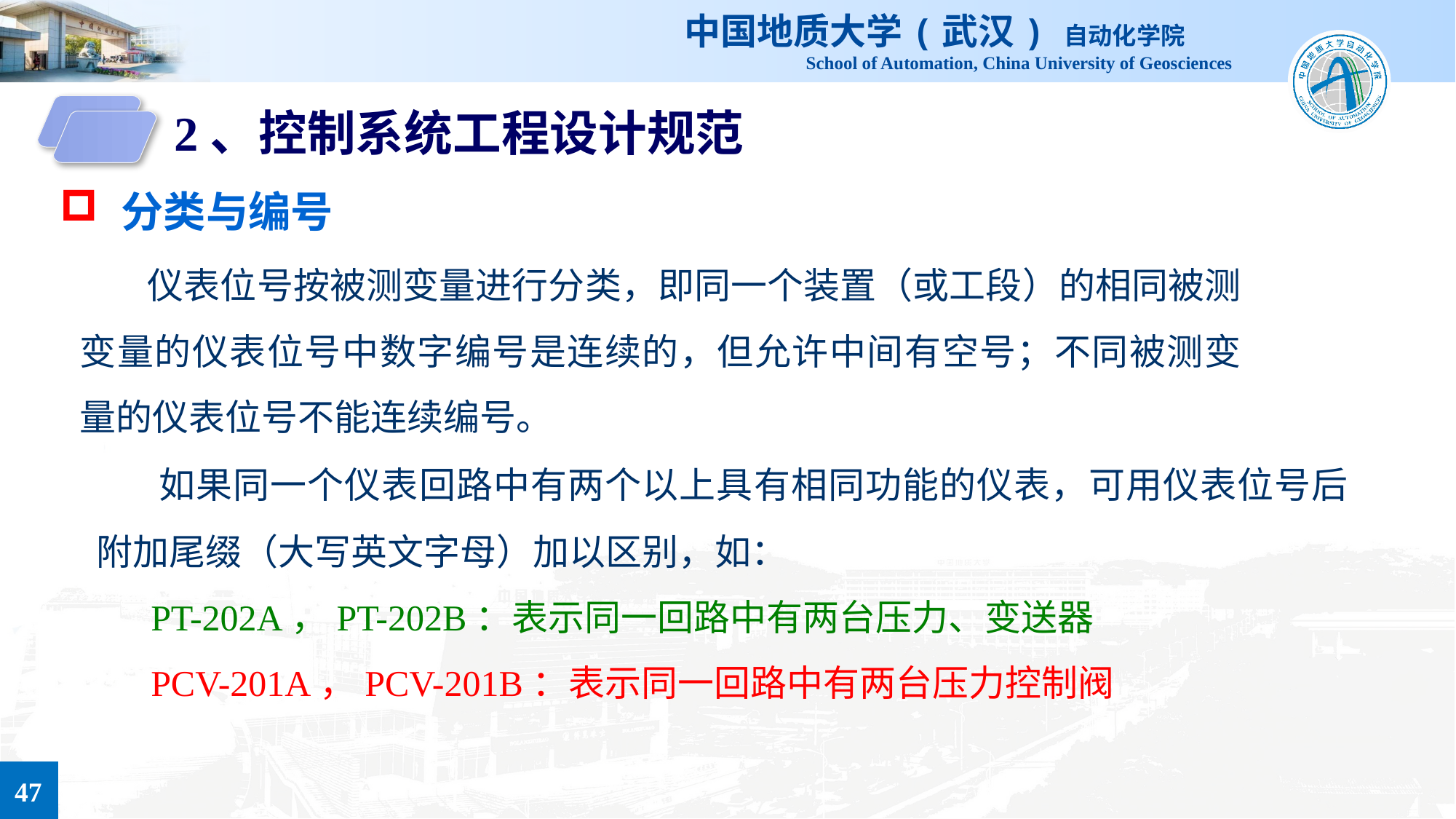

2、控制系统工程设计规范
分类与编号
      仪表位号按被测变量进行分类，即同一个装置（或工段）的相同被测变量的仪表位号中数字编号是连续的，但允许中间有空号；不同被测变量的仪表位号不能连续编号。
     如果同一个仪表回路中有两个以上具有相同功能的仪表，可用仪表位号后附加尾缀（大写英文字母）加以区别，如：
      PT-202A，PT-202B：表示同一回路中有两台压力、变送器
      PCV-201A，PCV-201B：表示同一回路中有两台压力控制阀
47